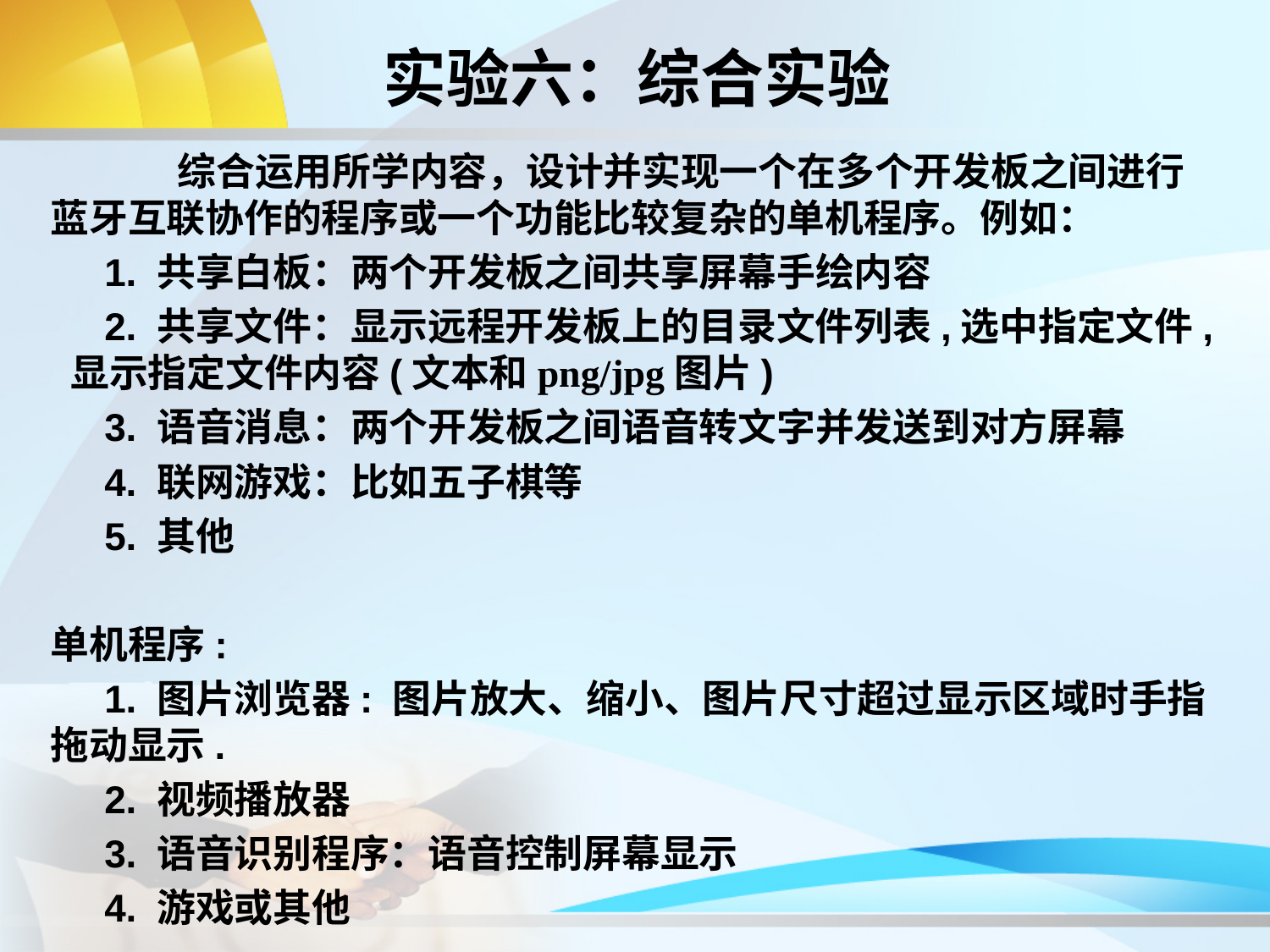

实验六：综合实验
	综合运用所学内容，设计并实现一个在多个开发板之间进行蓝牙互联协作的程序或一个功能比较复杂的单机程序。例如：
     1. 共享白板：两个开发板之间共享屏幕手绘内容
     2. 共享文件：显示远程开发板上的目录文件列表,选中指定文件, 显示指定文件内容(文本和png/jpg图片)
     3. 语音消息：两个开发板之间语音转文字并发送到对方屏幕
     4. 联网游戏：比如五子棋等
     5. 其他

单机程序:
     1. 图片浏览器: 图片放大、缩小、图片尺寸超过显示区域时手指拖动显示.
     2. 视频播放器
     3. 语音识别程序：语音控制屏幕显示
     4. 游戏或其他